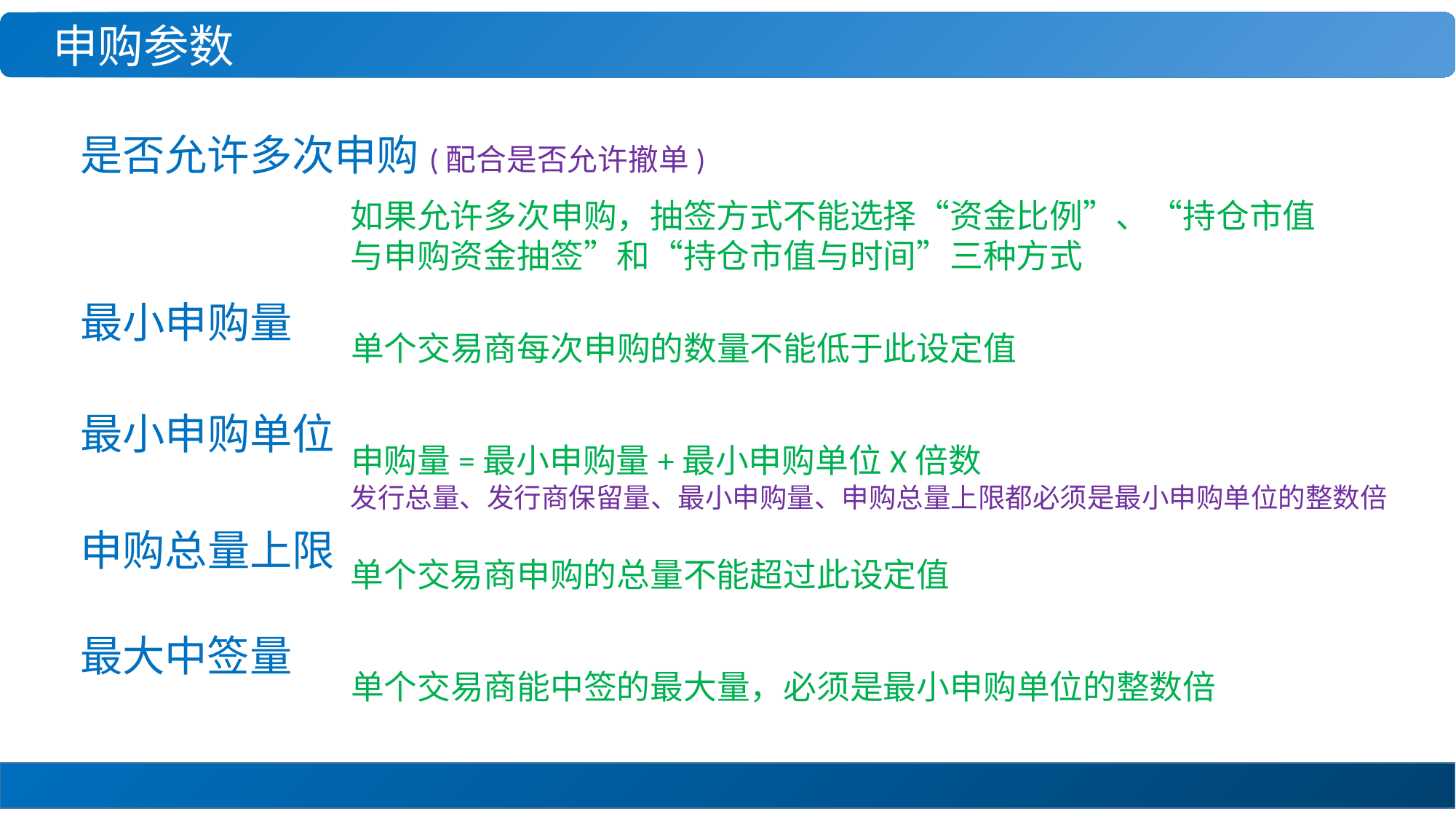

申购参数

是否允许多次申购(配合是否允许撤单)
如果允许多次申购，抽签方式不能选择“资金比例”、“持仓市值与申购资金抽签”和“持仓市值与时间”三种方式
最小申购量
单个交易商每次申购的数量不能低于此设定值
最小申购单位
申购量=最小申购量+最小申购单位X倍数
发行总量、发行商保留量、最小申购量、申购总量上限都必须是最小申购单位的整数倍
申购总量上限
单个交易商申购的总量不能超过此设定值
最大中签量
单个交易商能中签的最大量，必须是最小申购单位的整数倍